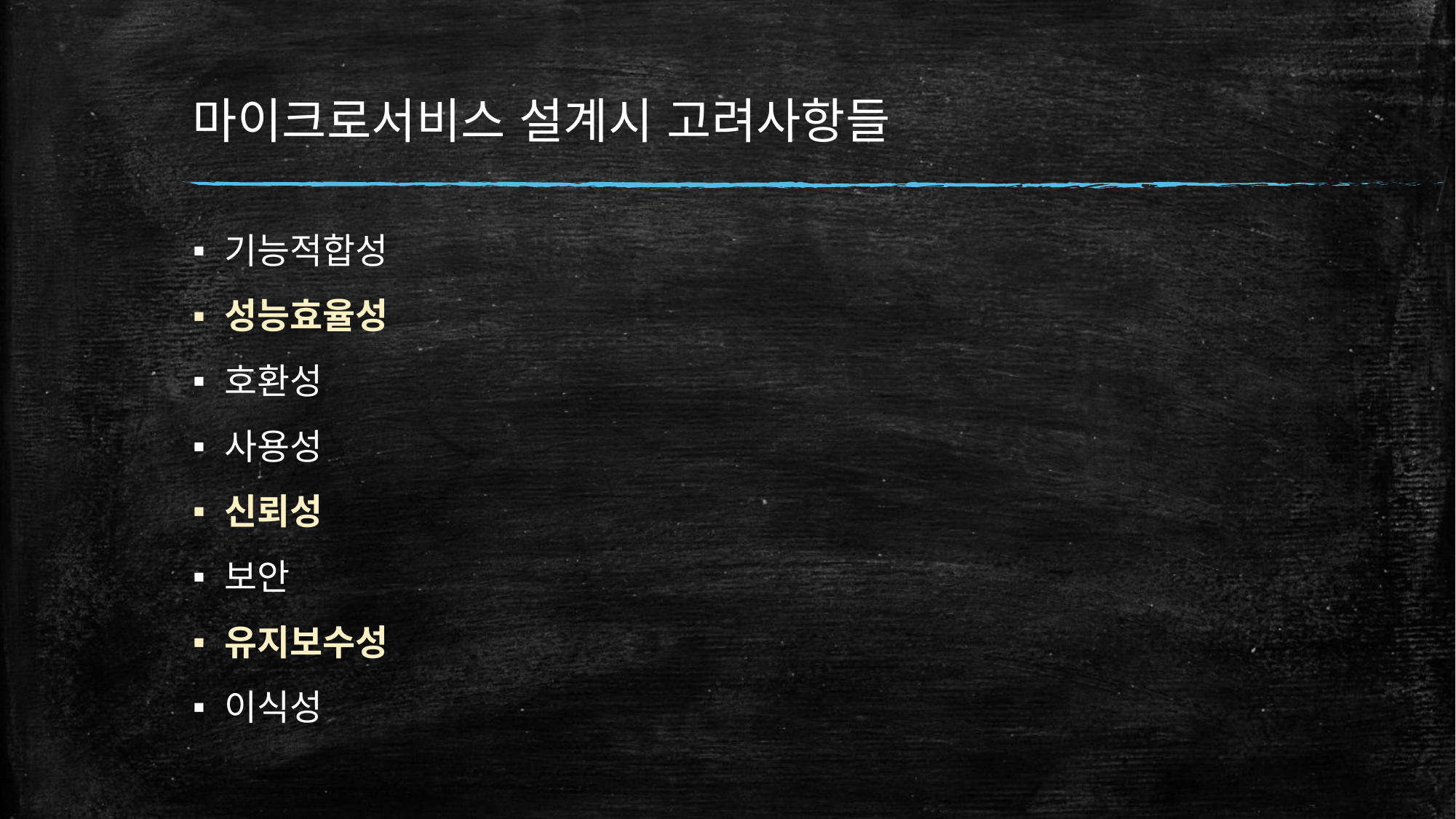

# 마이크로서비스 설계시 고려사항들
기능적합성
성능효율성
호환성
사용성
신뢰성
보안
유지보수성
이식성